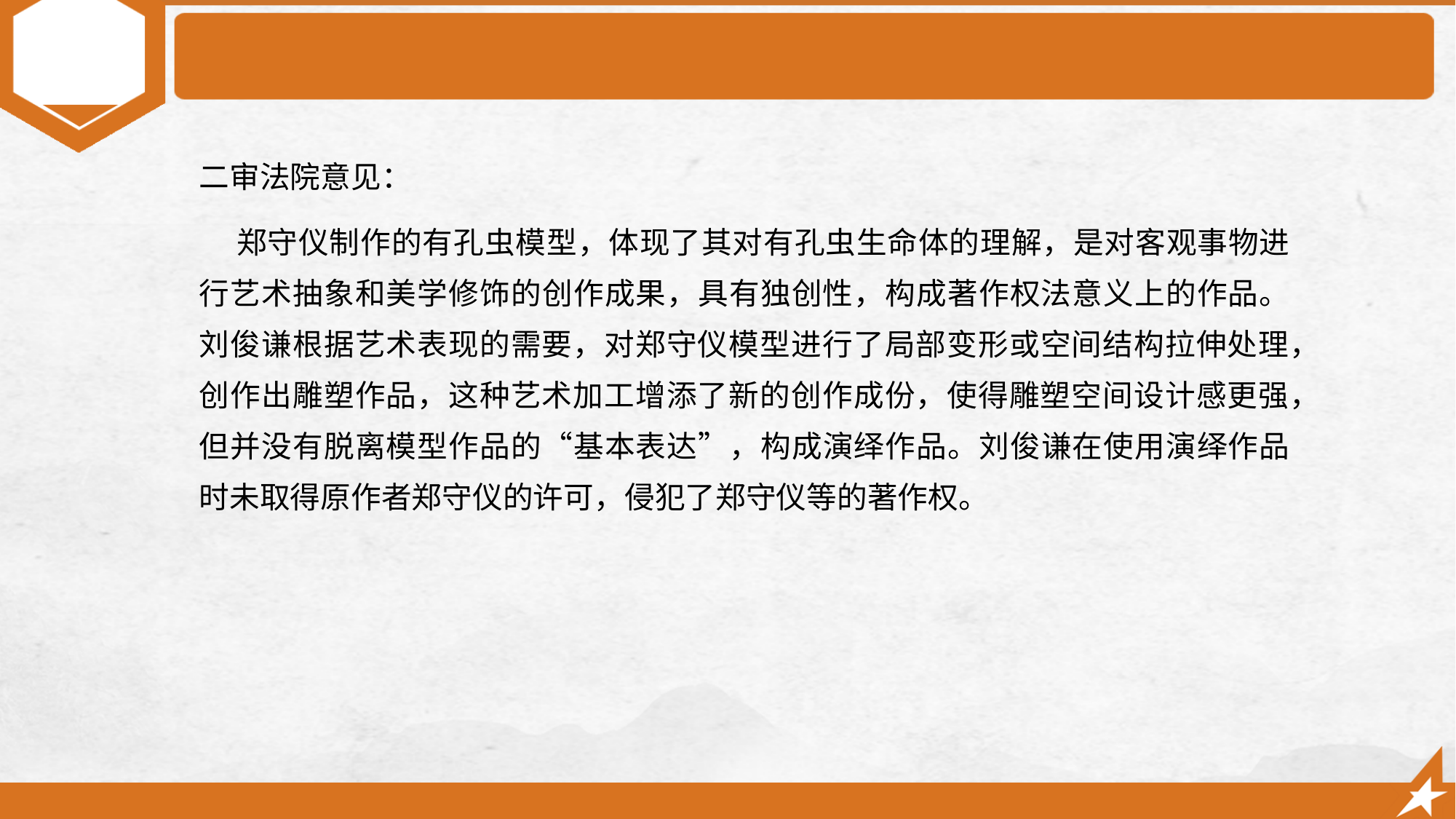

二审法院意见：
    郑守仪制作的有孔虫模型，体现了其对有孔虫生命体的理解，是对客观事物进行艺术抽象和美学修饰的创作成果，具有独创性，构成著作权法意义上的作品。刘俊谦根据艺术表现的需要，对郑守仪模型进行了局部变形或空间结构拉伸处理，创作出雕塑作品，这种艺术加工增添了新的创作成份，使得雕塑空间设计感更强，但并没有脱离模型作品的“基本表达”，构成演绎作品。刘俊谦在使用演绎作品时未取得原作者郑守仪的许可，侵犯了郑守仪等的著作权。